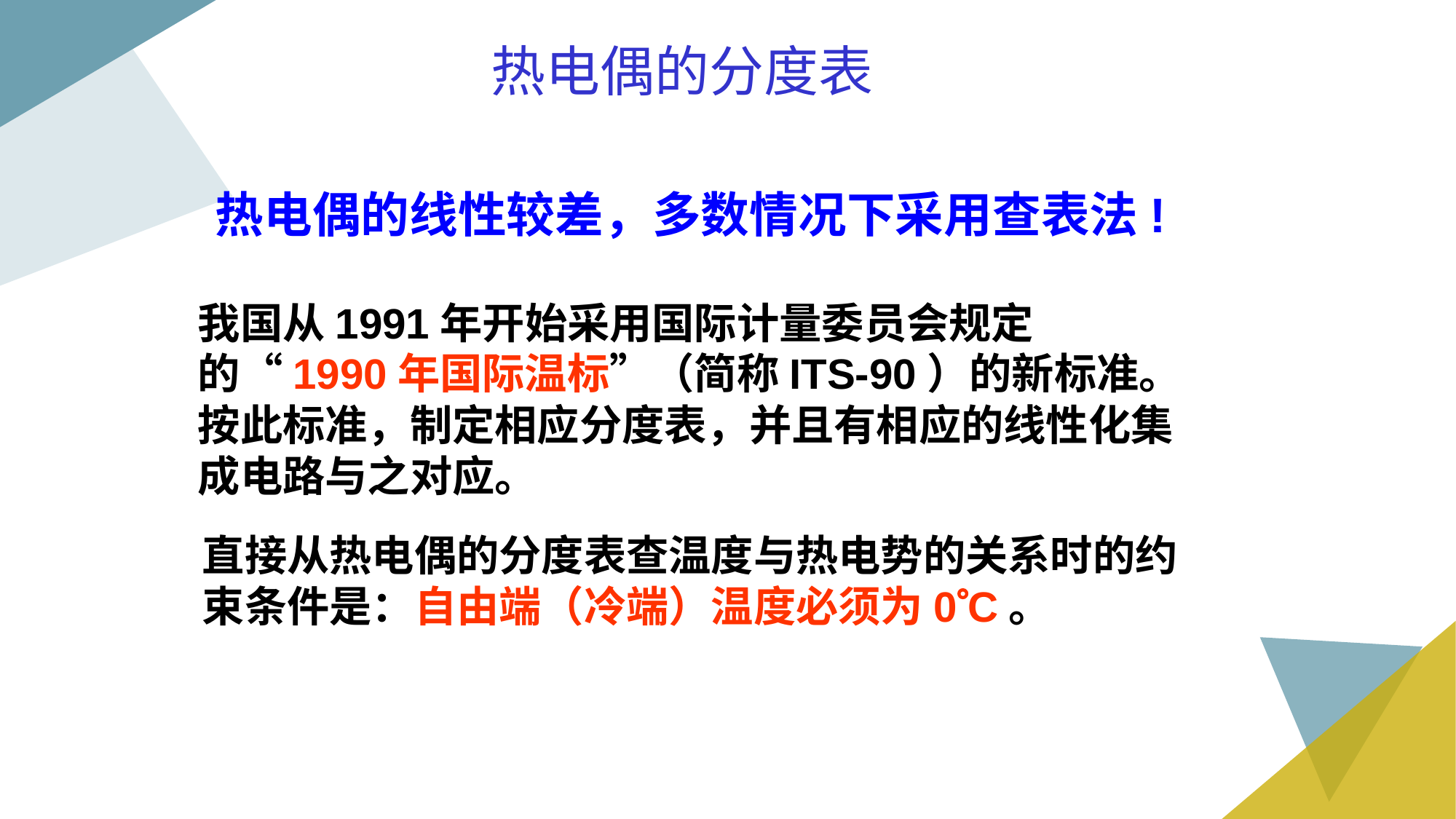

热电偶的分度表

热电偶的线性较差，多数情况下采用查表法!
我国从1991年开始采用国际计量委员会规定的“1990年国际温标”（简称ITS-90）的新标准。按此标准，制定相应分度表，并且有相应的线性化集成电路与之对应。
直接从热电偶的分度表查温度与热电势的关系时的约束条件是：自由端（冷端）温度必须为0°C。